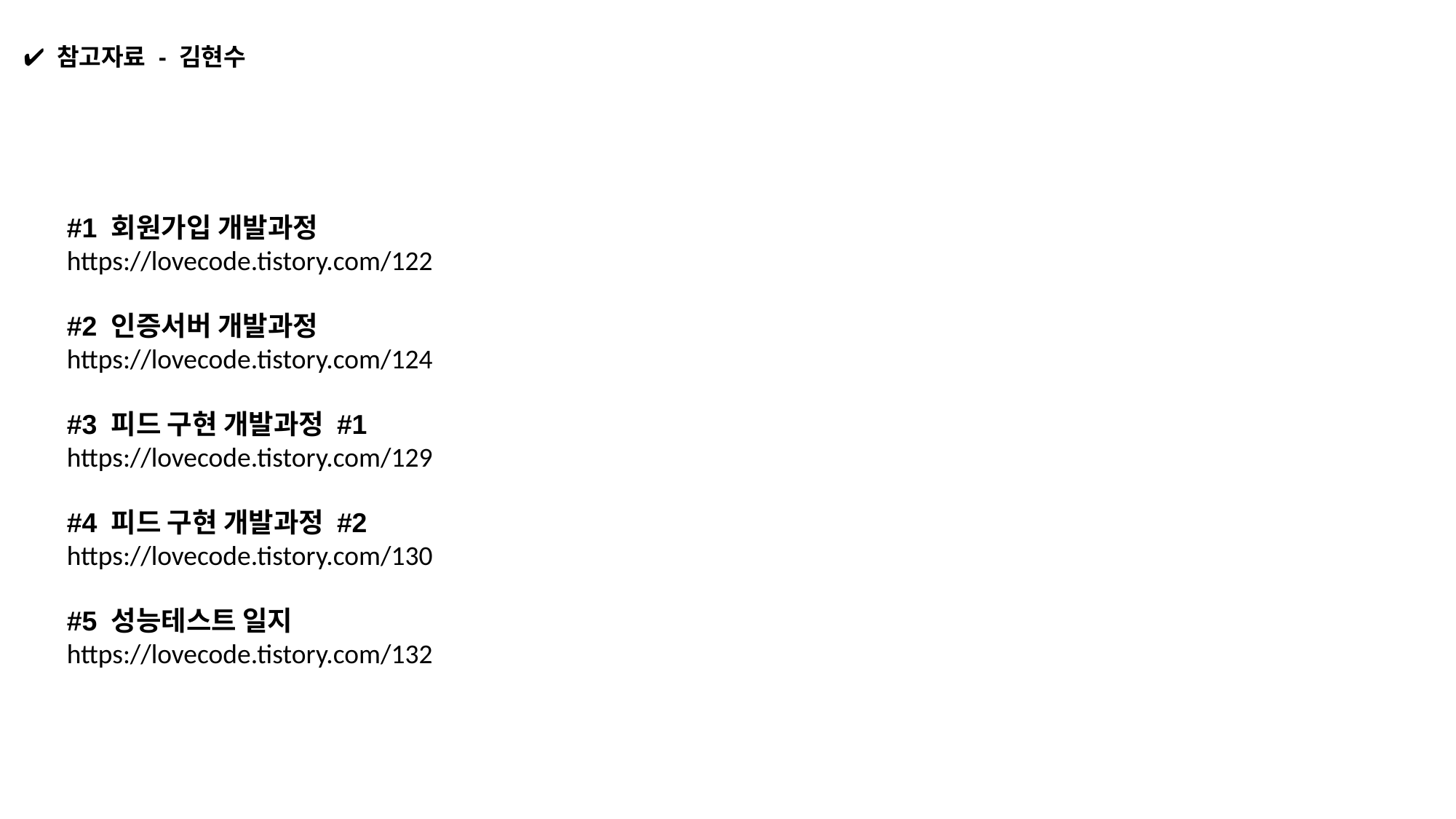

✔️ 참고자료 - 김현수
#1 회원가입 개발과정
https://lovecode.tistory.com/122

#2 인증서버 개발과정
https://lovecode.tistory.com/124

#3 피드 구현 개발과정 #1
https://lovecode.tistory.com/129

#4 피드 구현 개발과정 #2
https://lovecode.tistory.com/130

#5 성능테스트 일지
https://lovecode.tistory.com/132